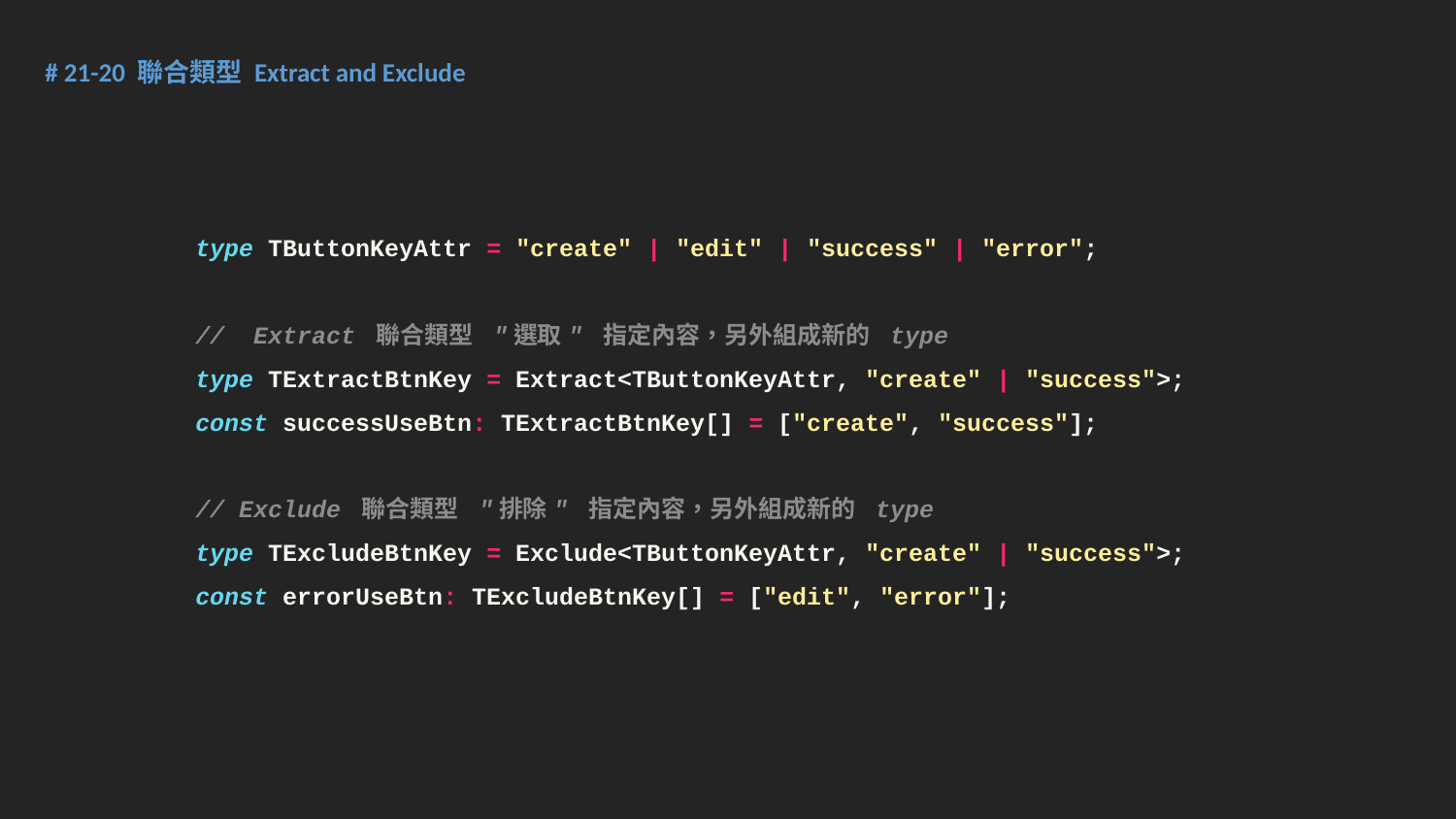

# 21-20 聯合類型 Extract and Exclude
type TButtonKeyAttr = "create" | "edit" | "success" | "error";

//  Extract 聯合類型 "選取" 指定內容，另外組成新的 type
type TExtractBtnKey = Extract<TButtonKeyAttr, "create" | "success">;
const successUseBtn: TExtractBtnKey[] = ["create", "success"];

// Exclude 聯合類型 "排除" 指定內容，另外組成新的 type
type TExcludeBtnKey = Exclude<TButtonKeyAttr, "create" | "success">;
const errorUseBtn: TExcludeBtnKey[] = ["edit", "error"];